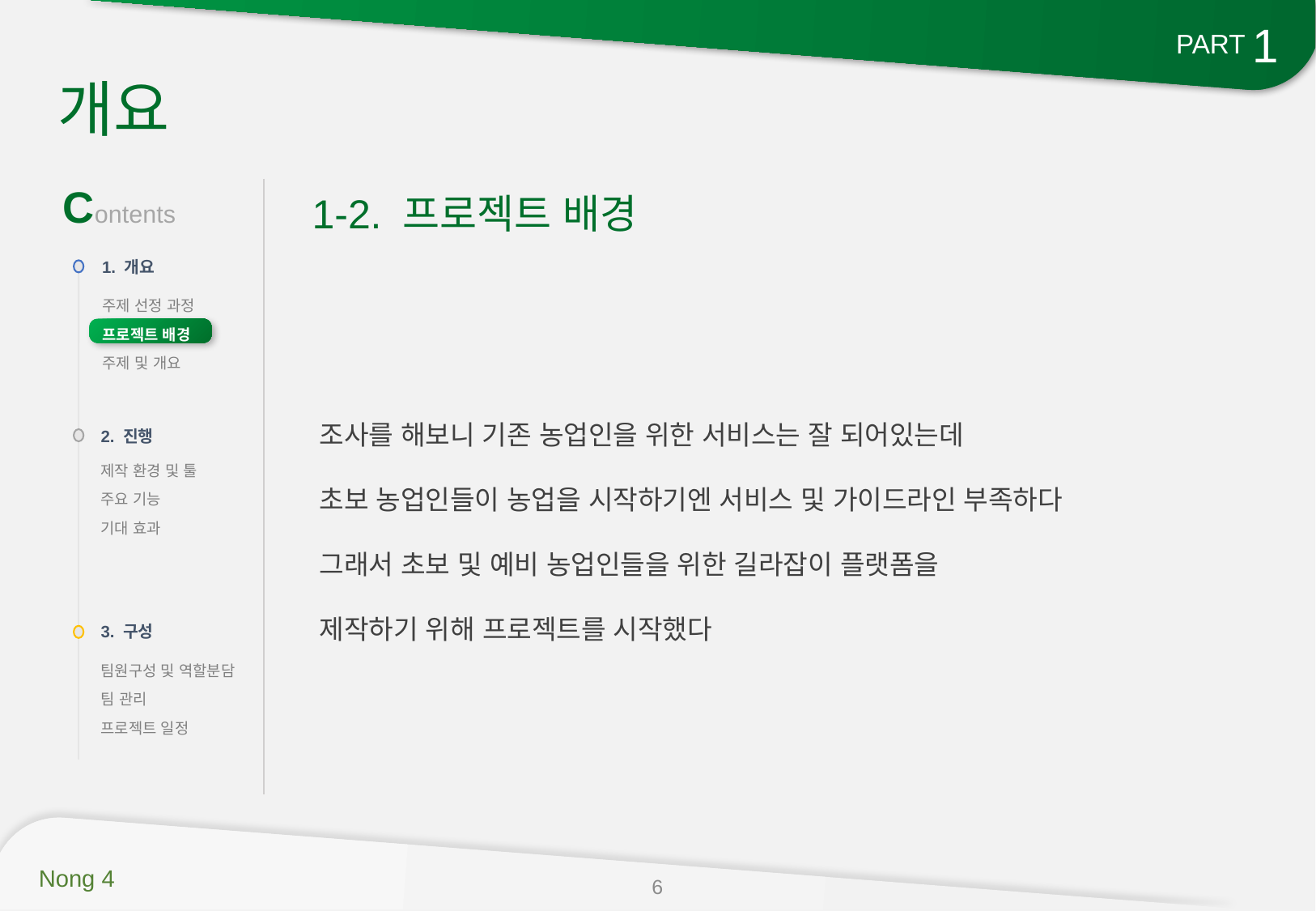

1
PART
개요
Contents
1-2. 프로젝트 배경
1. 개요

주제 선정 과정
프로젝트 배경
주제 및 개요

조사를 해보니 기존 농업인을 위한 서비스는 잘 되어있는데
초보 농업인들이 농업을 시작하기엔 서비스 및 가이드라인 부족하다
그래서 초보 및 예비 농업인들을 위한 길라잡이 플랫폼을
제작하기 위해 프로젝트를 시작했다
2. 진행

제작 환경 및 툴
주요 기능
기대 효과
3. 구성

팀원구성 및 역할분담
팀 관리
프로젝트 일정
6